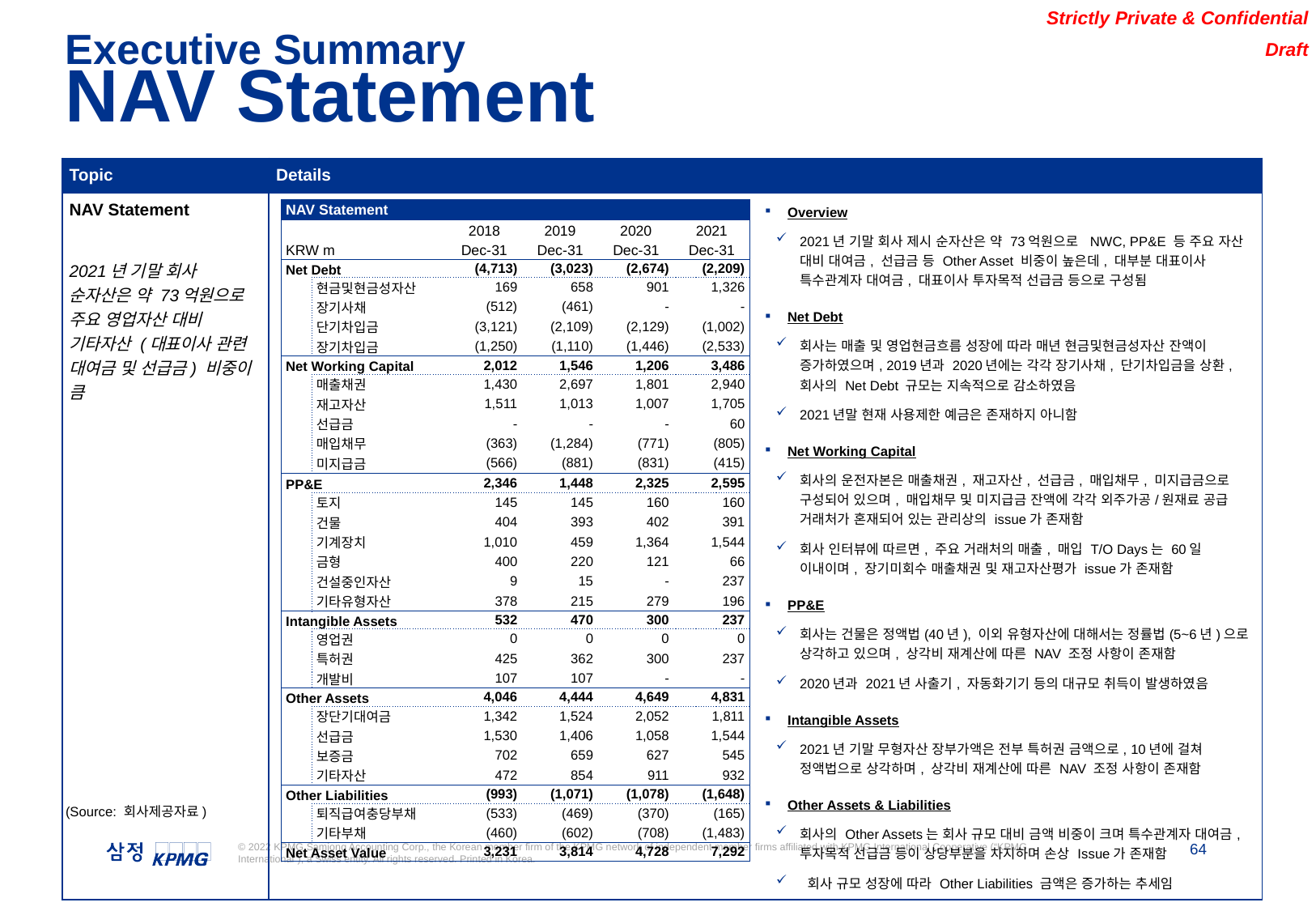

Executive Summary
NAV Statement
| Topic | Details |
| --- | --- |
| NAV Statement 2021년 기말 회사 순자산은 약 73억원으로 주요 영업자산 대비 기타자산 (대표이사 관련 대여금 및 선급금) 비중이 큼 | Overview 2021년 기말 회사 제시 순자산은 약 73억원으로 NWC, PP&E 등 주요 자산 대비 대여금, 선급금 등 Other Asset 비중이 높은데, 대부분 대표이사 특수관계자 대여금, 대표이사 투자목적 선급금 등으로 구성됨 Net Debt 회사는 매출 및 영업현금흐름 성장에 따라 매년 현금및현금성자산 잔액이 증가하였으며, 2019년과 2020년에는 각각 장기사채, 단기차입금을 상환, 회사의 Net Debt 규모는 지속적으로 감소하였음 2021년말 현재 사용제한 예금은 존재하지 아니함 Net Working Capital 회사의 운전자본은 매출채권, 재고자산, 선급금, 매입채무, 미지급금으로 구성되어 있으며, 매입채무 및 미지급금 잔액에 각각 외주가공/원재료 공급 거래처가 혼재되어 있는 관리상의 issue가 존재함 회사 인터뷰에 따르면, 주요 거래처의 매출, 매입 T/O Days는 60일 이내이며, 장기미회수 매출채권 및 재고자산평가 issue가 존재함 PP&E 회사는 건물은 정액법(40년), 이외 유형자산에 대해서는 정률법(5~6년)으로 상각하고 있으며, 상각비 재계산에 따른 NAV 조정 사항이 존재함 2020년과 2021년 사출기, 자동화기기 등의 대규모 취득이 발생하였음 Intangible Assets 2021년 기말 무형자산 장부가액은 전부 특허권 금액으로, 10년에 걸쳐 정액법으로 상각하며, 상각비 재계산에 따른 NAV 조정 사항이 존재함 Other Assets & Liabilities 회사의 Other Assets는 회사 규모 대비 금액 비중이 크며 특수관계자 대여금, 투자목적 선급금 등이 상당부분을 차지하며 손상 Issue가 존재함 회사 규모 성장에 따라 Other Liabilities 금액은 증가하는 추세임 |
| NAV Statement |  |  |  |  |  |  |
| --- | --- | --- | --- | --- | --- | --- |
|  |  |  | 2018 | 2019 | 2020 | 2021 |
| KRW m |  |  | Dec-31 | Dec-31 | Dec-31 | Dec-31 |
| Net Debt |  |  | (4,713) | (3,023) | (2,674) | (2,209) |
|  | 현금및현금성자산 |  | 169 | 658 | 901 | 1,326 |
|  | 장기사채 |  | (512) | (461) | - | - |
|  | 단기차입금 |  | (3,121) | (2,109) | (2,129) | (1,002) |
|  | 장기차입금 |  | (1,250) | (1,110) | (1,446) | (2,533) |
| Net Working Capital |  |  | 2,012 | 1,546 | 1,206 | 3,486 |
|  | 매출채권 |  | 1,430 | 2,697 | 1,801 | 2,940 |
|  | 재고자산 |  | 1,511 | 1,013 | 1,007 | 1,705 |
|  | 선급금 |  | - | - | - | 60 |
|  | 매입채무 |  | (363) | (1,284) | (771) | (805) |
|  | 미지급금 |  | (566) | (881) | (831) | (415) |
| PP&E |  |  | 2,346 | 1,448 | 2,325 | 2,595 |
|  | 토지 |  | 145 | 145 | 160 | 160 |
|  | 건물 |  | 404 | 393 | 402 | 391 |
|  | 기계장치 |  | 1,010 | 459 | 1,364 | 1,544 |
|  | 금형 |  | 400 | 220 | 121 | 66 |
|  | 건설중인자산 |  | 9 | 15 | - | 237 |
|  | 기타유형자산 |  | 378 | 215 | 279 | 196 |
| Intangible Assets |  |  | 532 | 470 | 300 | 237 |
|  | 영업권 |  | 0 | 0 | 0 | 0 |
|  | 특허권 |  | 425 | 362 | 300 | 237 |
|  | 개발비 |  | 107 | 107 | - | - |
| Other Assets |  |  | 4,046 | 4,444 | 4,649 | 4,831 |
|  | 장단기대여금 |  | 1,342 | 1,524 | 2,052 | 1,811 |
|  | 선급금 |  | 1,530 | 1,406 | 1,058 | 1,544 |
|  | 보증금 |  | 702 | 659 | 627 | 545 |
|  | 기타자산 |  | 472 | 854 | 911 | 932 |
| Other Liabilities |  |  | (993) | (1,071) | (1,078) | (1,648) |
|  | 퇴직급여충당부채 |  | (533) | (469) | (370) | (165) |
|  | 기타부채 |  | (460) | (602) | (708) | (1,483) |
| Net Asset Value |  |  | 3,231 | 3,814 | 4,728 | 7,292 |
(Source: 회사제공자료)